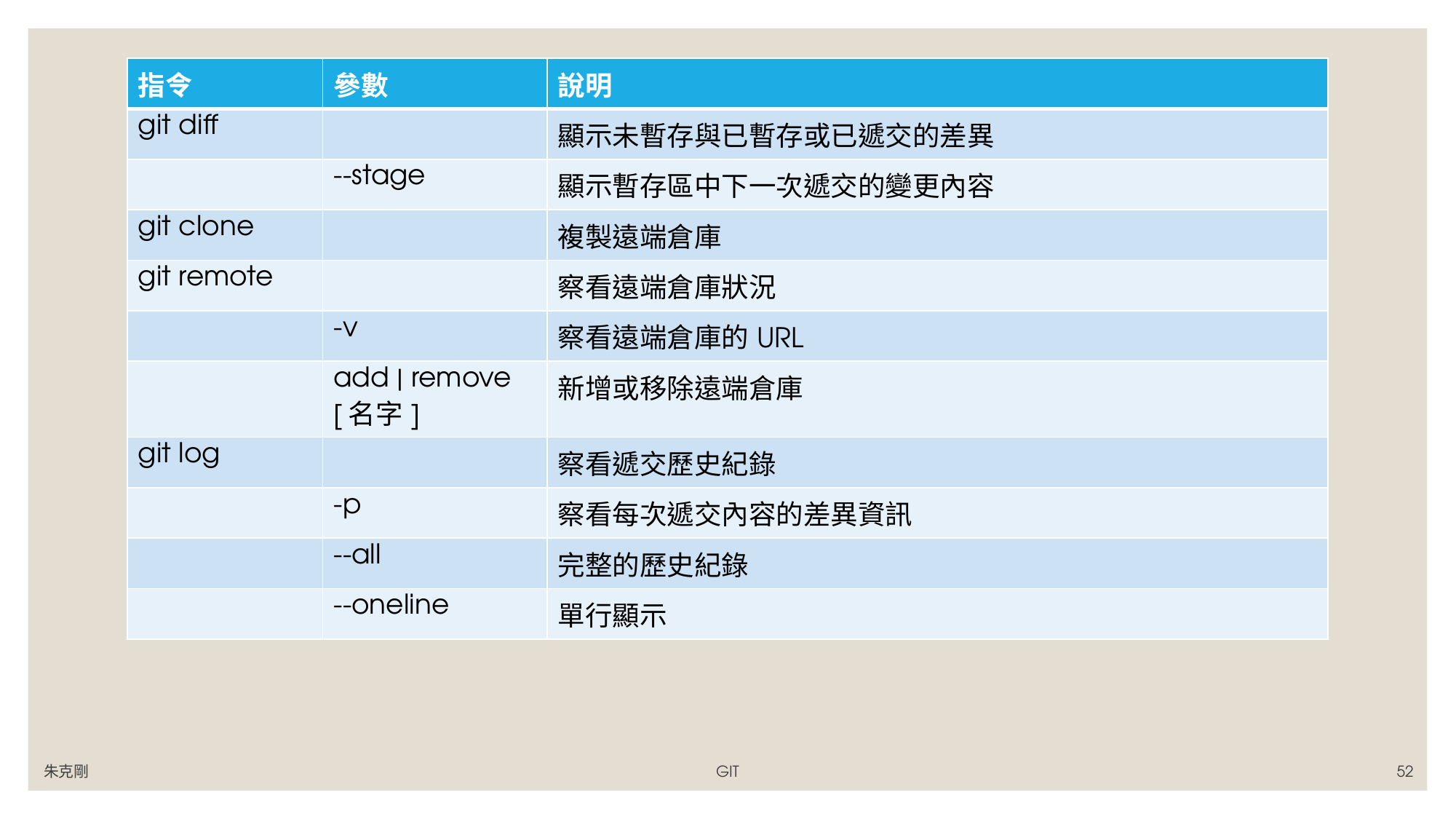

| 指令 | 參數 | 說明 |
| --- | --- | --- |
| git diff |  | 顯示未暫存與已暫存或已遞交的差異 |
|  | --stage | 顯示暫存區中下一次遞交的變更內容 |
| git clone |  | 複製遠端倉庫 |
| git remote |  | 察看遠端倉庫狀況 |
|  | -v | 察看遠端倉庫的URL |
|  | add | remove [名字] | 新增或移除遠端倉庫 |
| git log |  | 察看遞交歷史紀錄 |
|  | -p | 察看每次遞交內容的差異資訊 |
|  | --all | 完整的歷史紀錄 |
|  | --oneline | 單行顯示 |
朱克剛
GIT
52